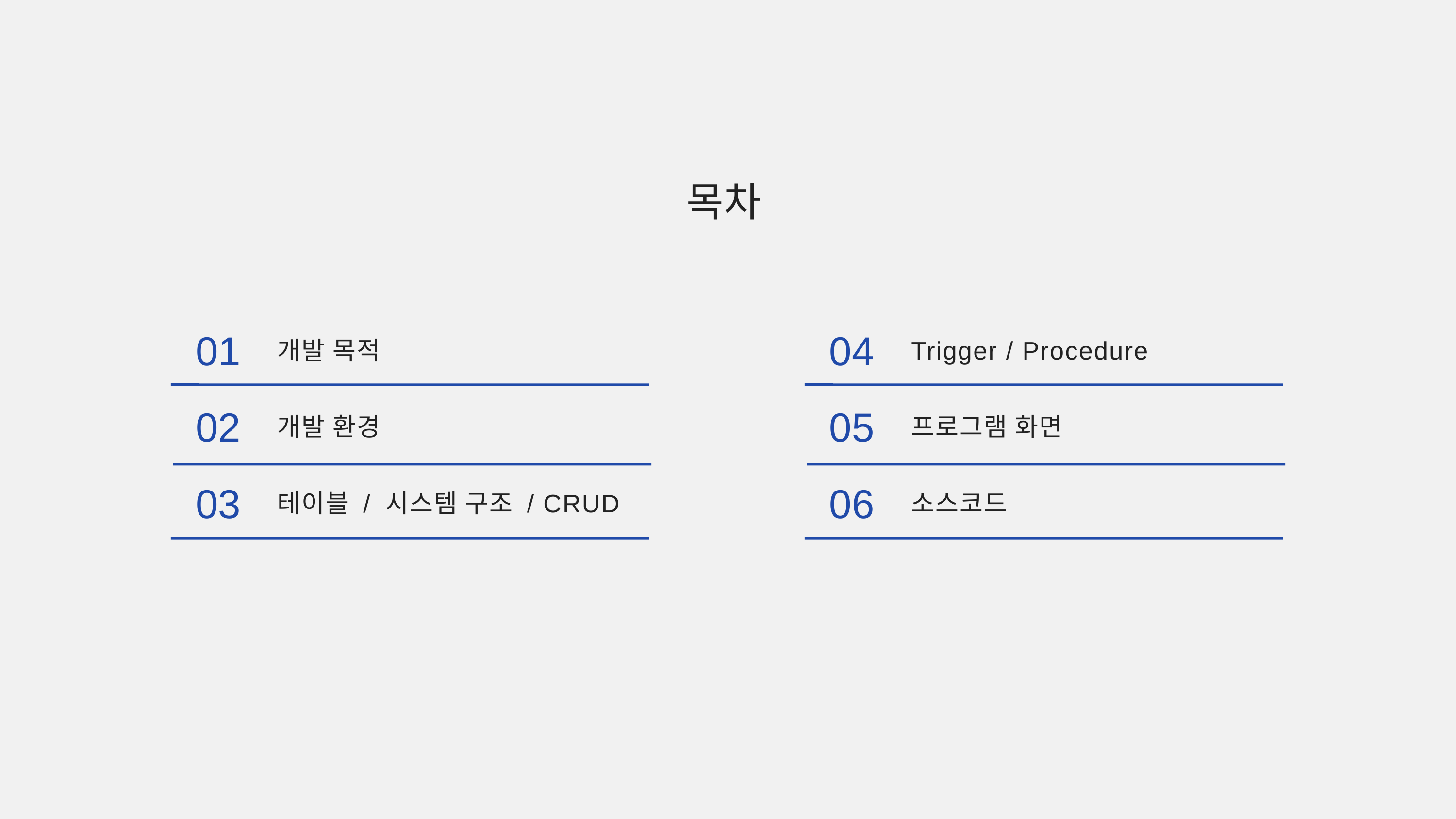

목차
01
04
개발 목적
Trigger / Procedure

02
05
개발 환경
프로그램 화면

03
06
테이블 / 시스템 구조 / CRUD
소스코드